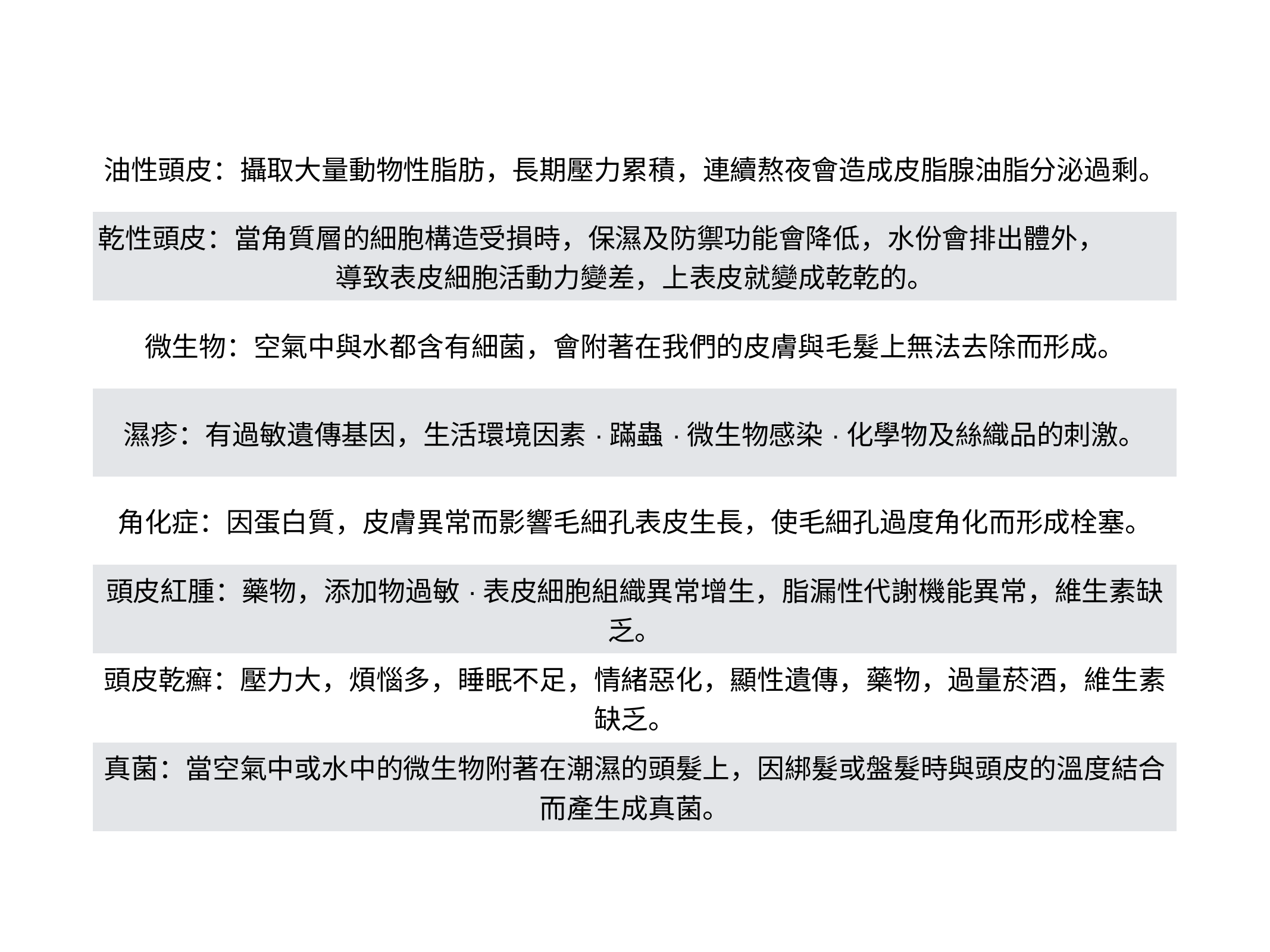

| 油性頭皮：攝取大量動物性脂肪，長期壓力累積，連續熬夜會造成皮脂腺油脂分泌過剩。 |
| --- |
| 乾性頭皮：當角質層的細胞構造受損時，保濕及防禦功能會降低，水份會排出體外， 導致表皮細胞活動力變差，上表皮就變成乾乾的。 |
| 微生物：空氣中與水都含有細菌，會附著在我們的皮膚與毛髮上無法去除而形成。 |
| 濕疹：有過敏遺傳基因，生活環境因素·蹣蟲·微生物感染·化學物及絲織品的刺激。 |
| 角化症：因蛋白質，皮膚異常而影響毛細孔表皮生長，使毛細孔過度角化而形成栓塞。 |
| 頭皮紅腫：藥物，添加物過敏·表皮細胞組織異常增生，脂漏性代謝機能異常，維生素缺乏。 |
| 頭皮乾癬：壓力大，煩惱多，睡眠不足，情緒惡化，顯性遺傳，藥物，過量菸酒，維生素缺乏。 |
| 真菌：當空氣中或水中的微生物附著在潮濕的頭髮上，因綁髮或盤髮時與頭皮的溫度結合而產生成真菌。 |